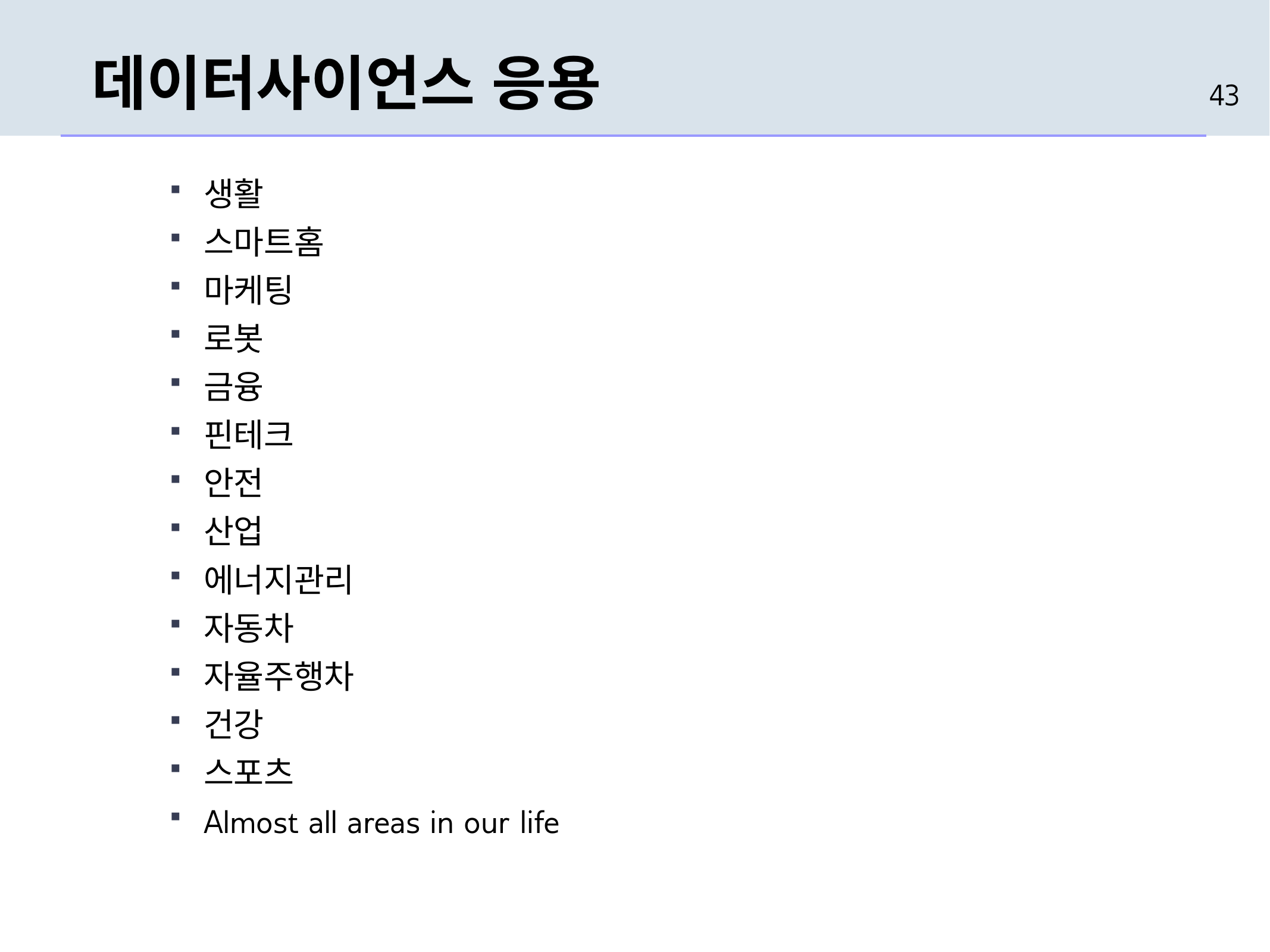

# 데이터사이언스 응용
43
생활
스마트홈
마케팅
로봇
금융
핀테크
안전
산업
에너지관리
자동차
자율주행차
건강
스포츠
Almost all areas in our life